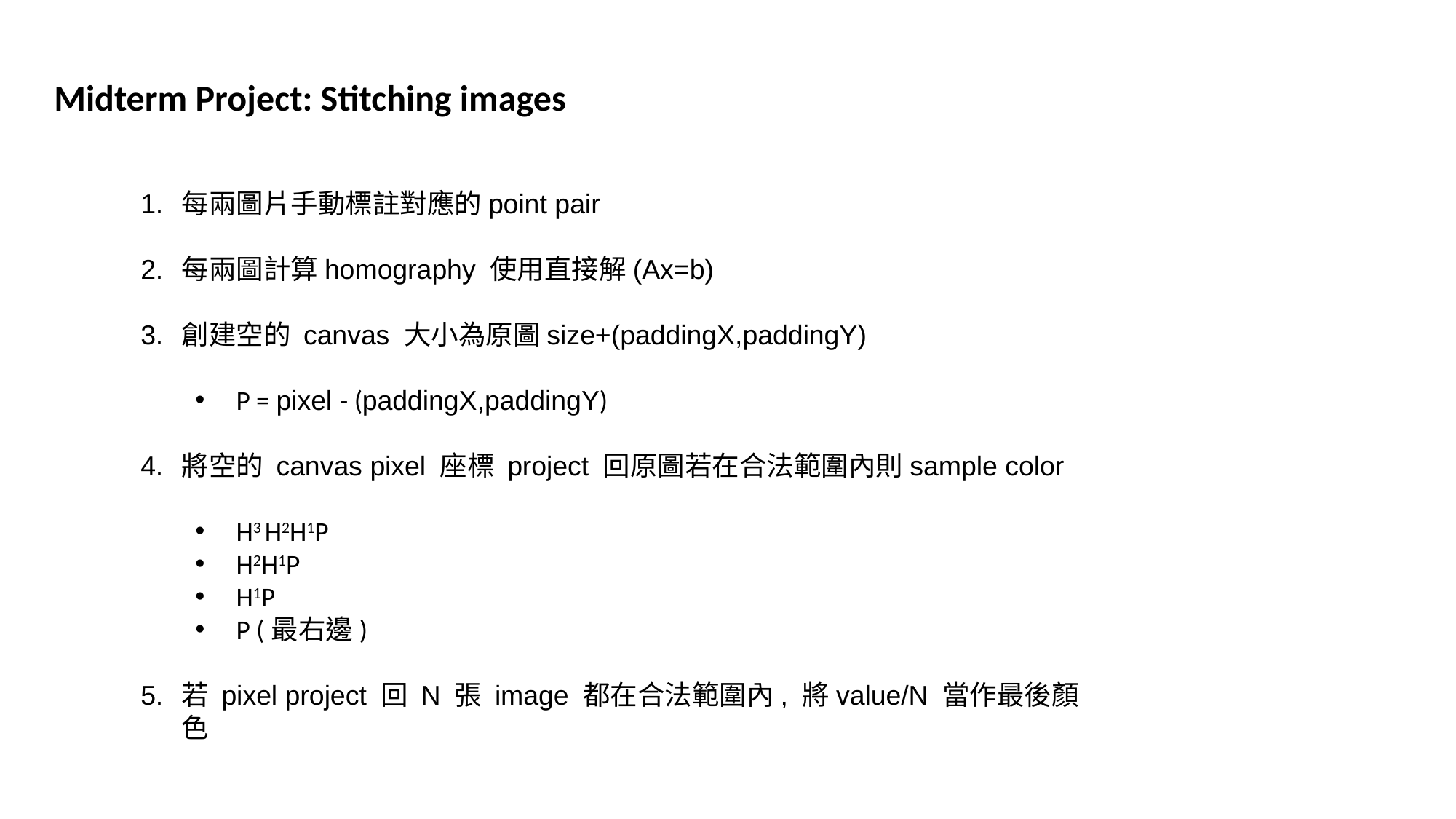

Midterm Project: Stitching images
每兩圖片手動標註對應的point pair

每兩圖計算homography 使用直接解(Ax=b)

創建空的 canvas 大小為原圖size+(paddingX,paddingY)

P = pixel - (paddingX,paddingY)

將空的 canvas pixel 座標 project 回原圖若在合法範圍內則sample color

H3 H2H1P
H2H1P
H1P
P (最右邊)

若 pixel project 回 N 張 image 都在合法範圍內, 將value/N 當作最後顏色